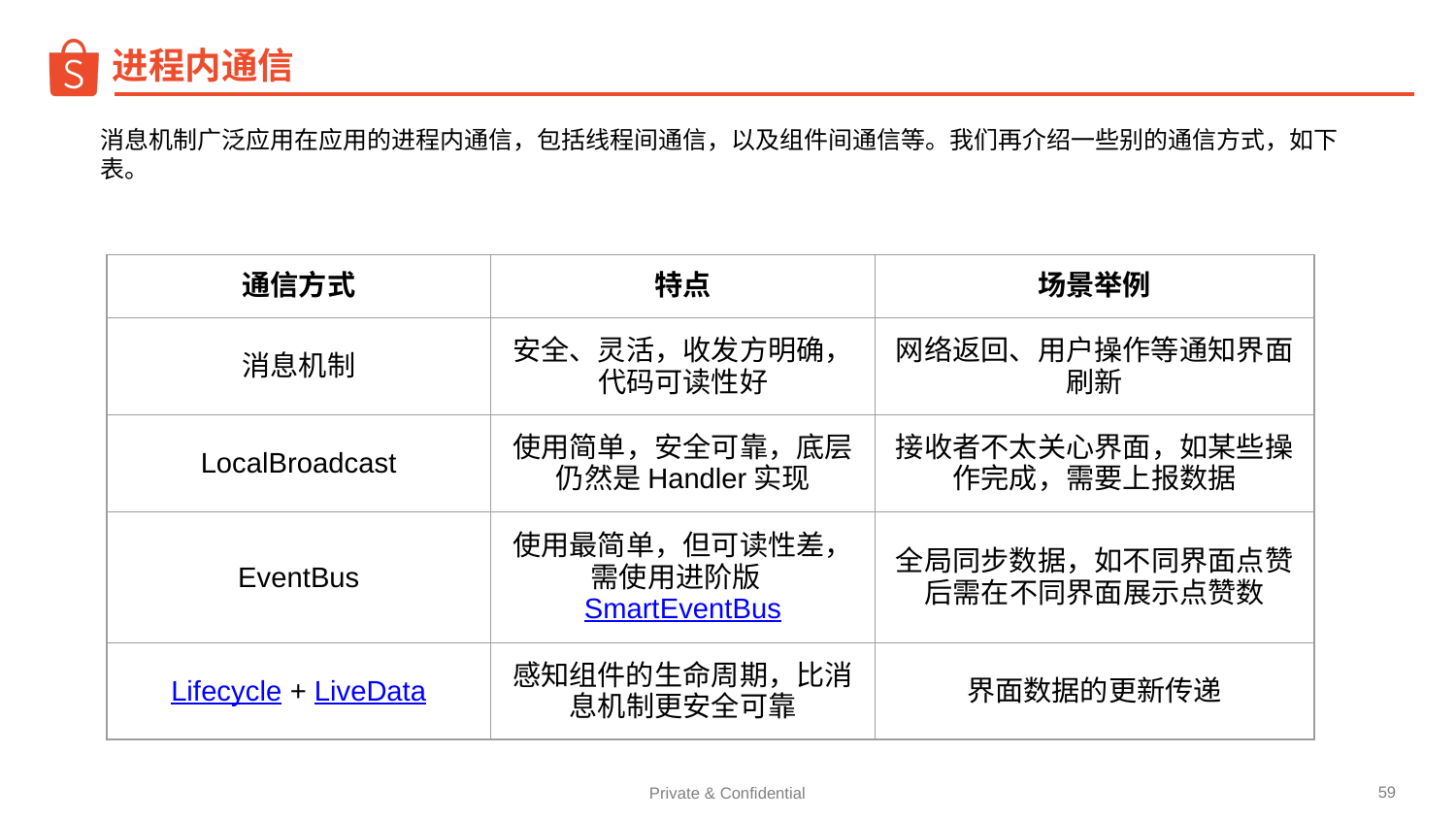

进程内通信

消息机制广泛应用在应用的进程内通信，包括线程间通信，以及组件间通信等。我们再介绍一些别的通信方式，如下表。
| 通信方式 | 特点 | 场景举例 |
| --- | --- | --- |
| 消息机制 | 安全、灵活，收发方明确，代码可读性好 | 网络返回、用户操作等通知界面刷新 |
| LocalBroadcast | 使用简单，安全可靠，底层仍然是Handler实现 | 接收者不太关心界面，如某些操作完成，需要上报数据 |
| EventBus | 使用最简单，但可读性差，需使用进阶版 SmartEventBus | 全局同步数据，如不同界面点赞后需在不同界面展示点赞数 |
| Lifecycle + LiveData | 感知组件的生命周期，比消息机制更安全可靠 | 界面数据的更新传递 |
59